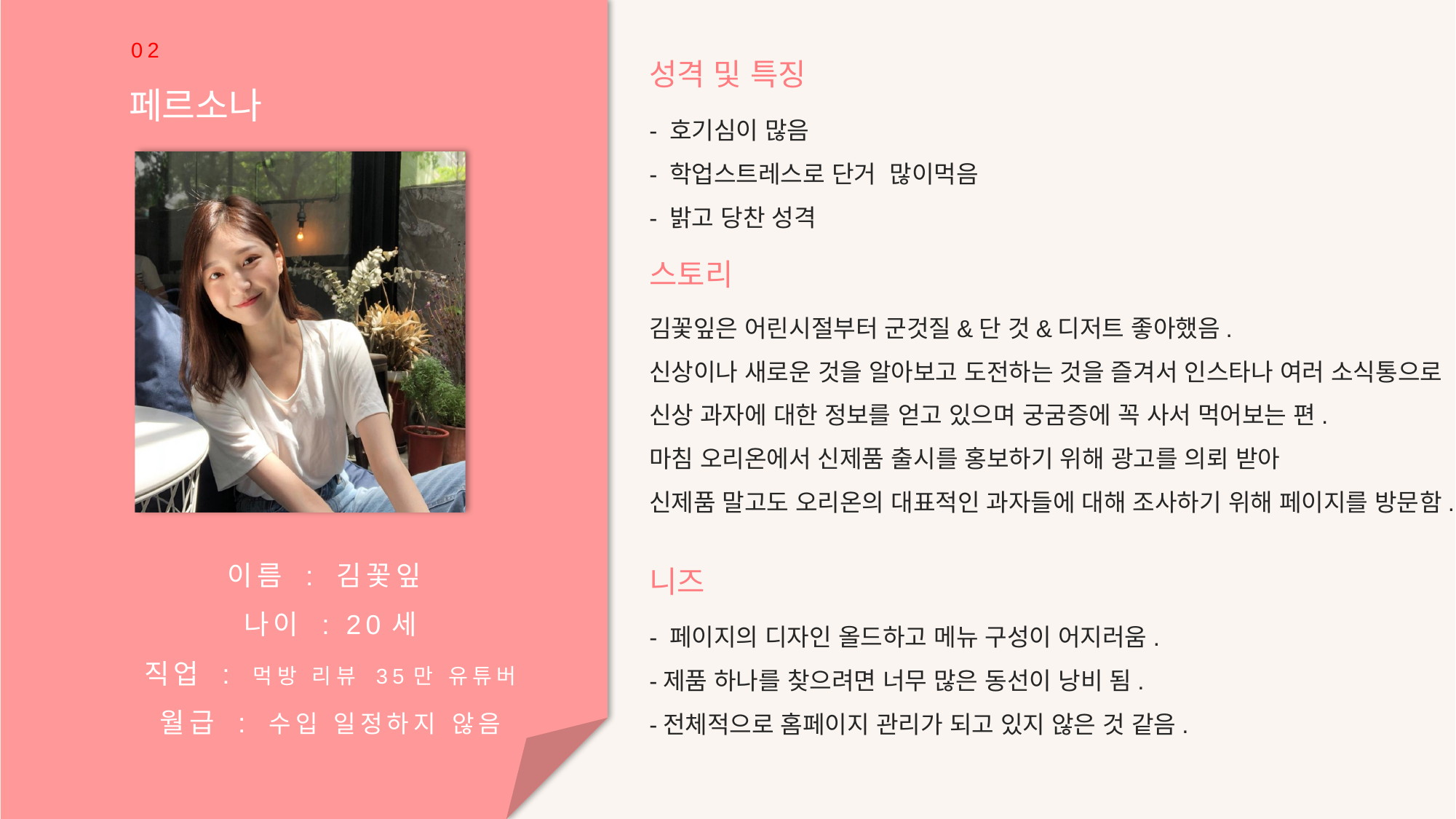

02
성격 및 특징
페르소나
- 호기심이 많음
- 학업스트레스로 단거  많이먹음
- 밝고 당찬 성격

이름 : 김꽃잎
나이 : 20세
직업 : 먹방 리뷰 35만 유튜버
월급 : 수입 일정하지 않음
스토리
김꽃잎은 어린시절부터 군것질&단 것&디저트 좋아했음.
신상이나 새로운 것을 알아보고 도전하는 것을 즐겨서 인스타나 여러 소식통으로 신상 과자에 대한 정보를 얻고 있으며 궁굼증에 꼭 사서 먹어보는 편.
마침 오리온에서 신제품 출시를 홍보하기 위해 광고를 의뢰 받아
신제품 말고도 오리온의 대표적인 과자들에 대해 조사하기 위해 페이지를 방문함.
니즈
- 페이지의 디자인 올드하고 메뉴 구성이 어지러움.
-제품 하나를 찾으려면 너무 많은 동선이 낭비 됨.
-전체적으로 홈페이지 관리가 되고 있지 않은 것 같음.